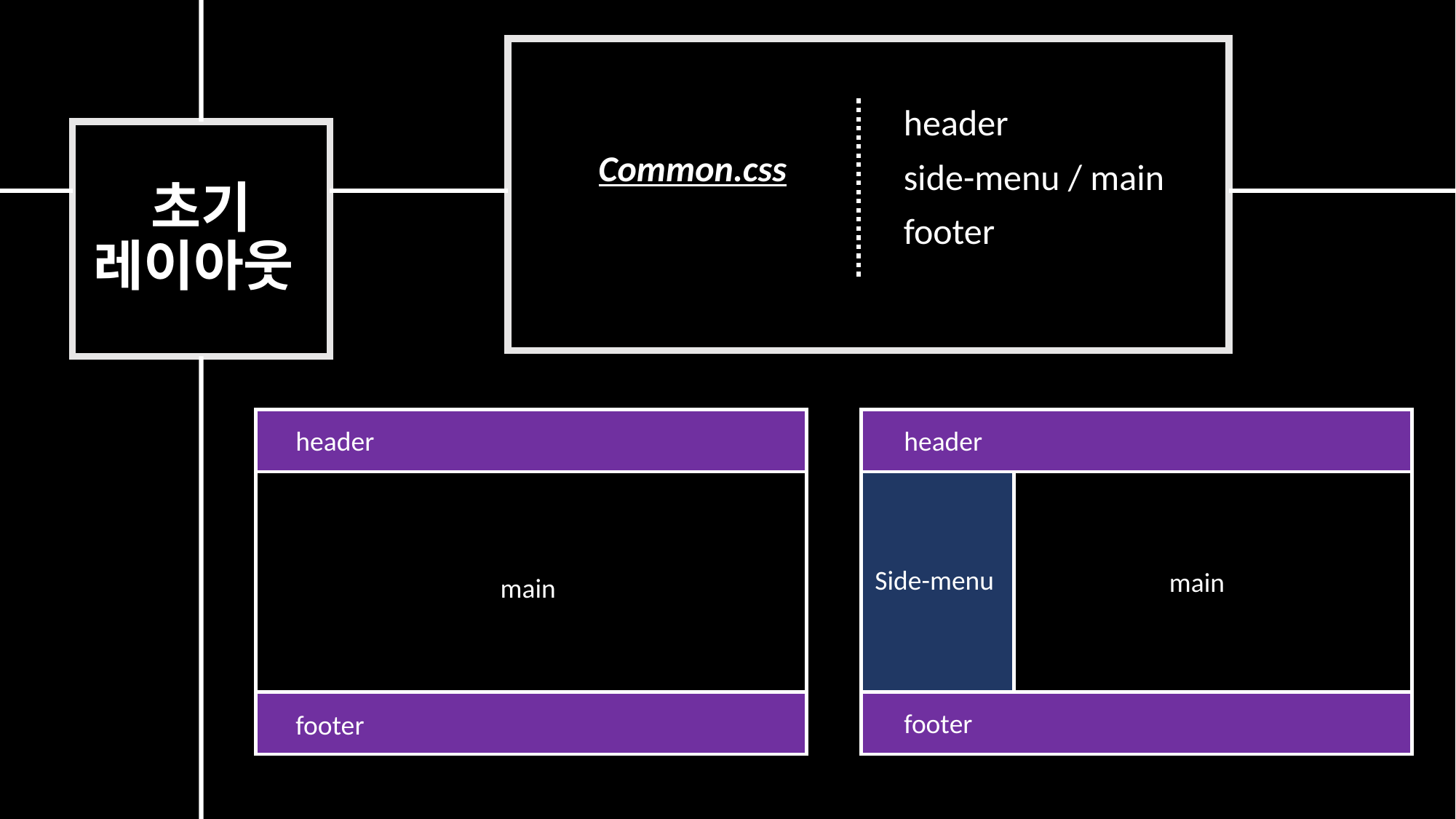

header
side-menu / main
footer

Common.css
# 초기 레이아웃

header
header

Side-menu
main
main

footer
footer